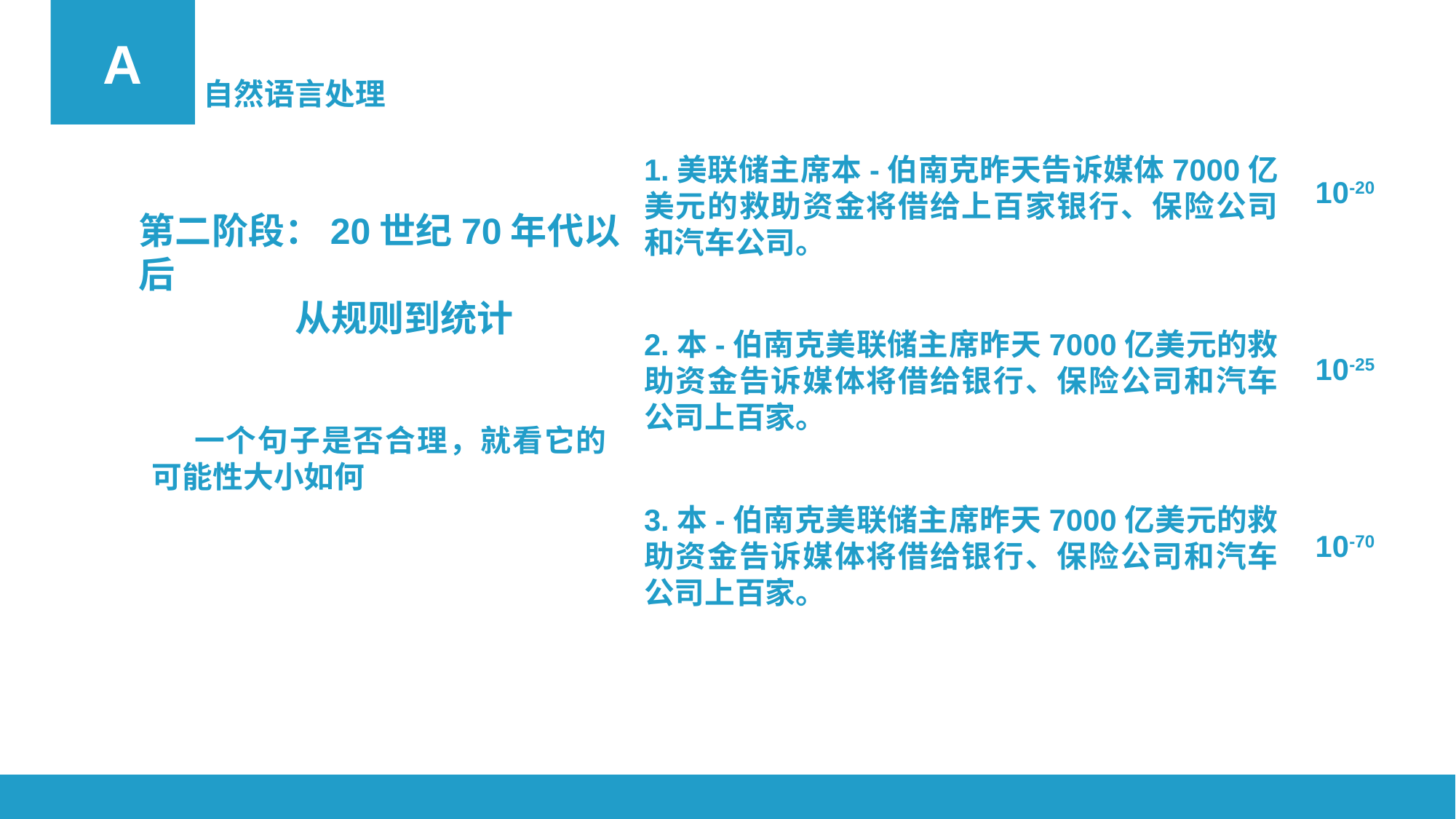

A
自然语言处理
1.美联储主席本-伯南克昨天告诉媒体7000亿美元的救助资金将借给上百家银行、保险公司和汽车公司。
10-20
第二阶段：20世纪70年代以后
                  从规则到统计
2.本-伯南克美联储主席昨天7000亿美元的救助资金告诉媒体将借给银行、保险公司和汽车公司上百家。
10-25
    一个句子是否合理，就看它的可能性大小如何
3.本-伯南克美联储主席昨天7000亿美元的救助资金告诉媒体将借给银行、保险公司和汽车公司上百家。
10-70